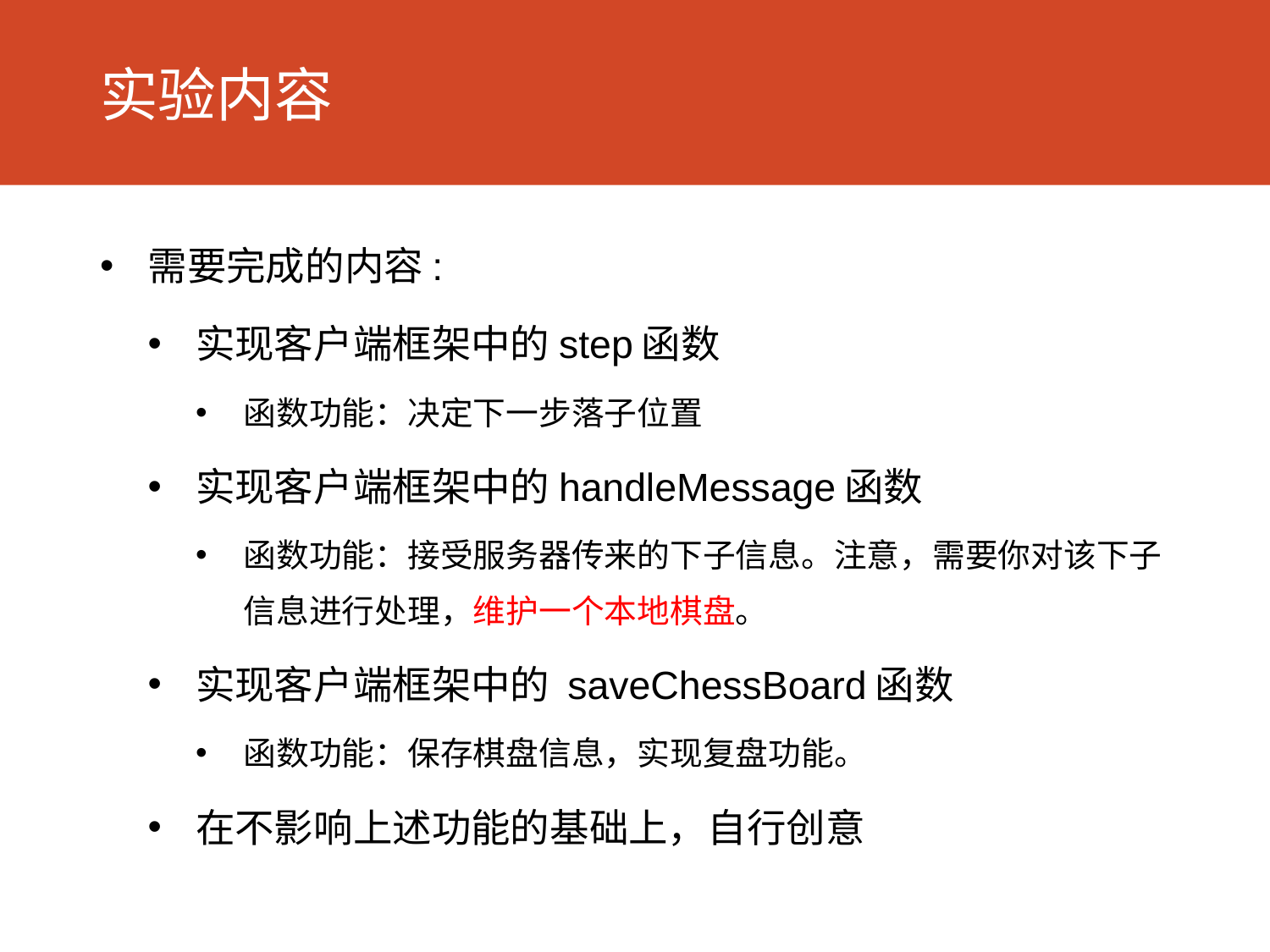

# 实验内容
需要完成的内容:
实现客户端框架中的step函数
函数功能：决定下一步落子位置
实现客户端框架中的handleMessage函数
函数功能：接受服务器传来的下子信息。注意，需要你对该下子信息进行处理，维护一个本地棋盘。
实现客户端框架中的 saveChessBoard函数
函数功能：保存棋盘信息，实现复盘功能。
在不影响上述功能的基础上，自行创意